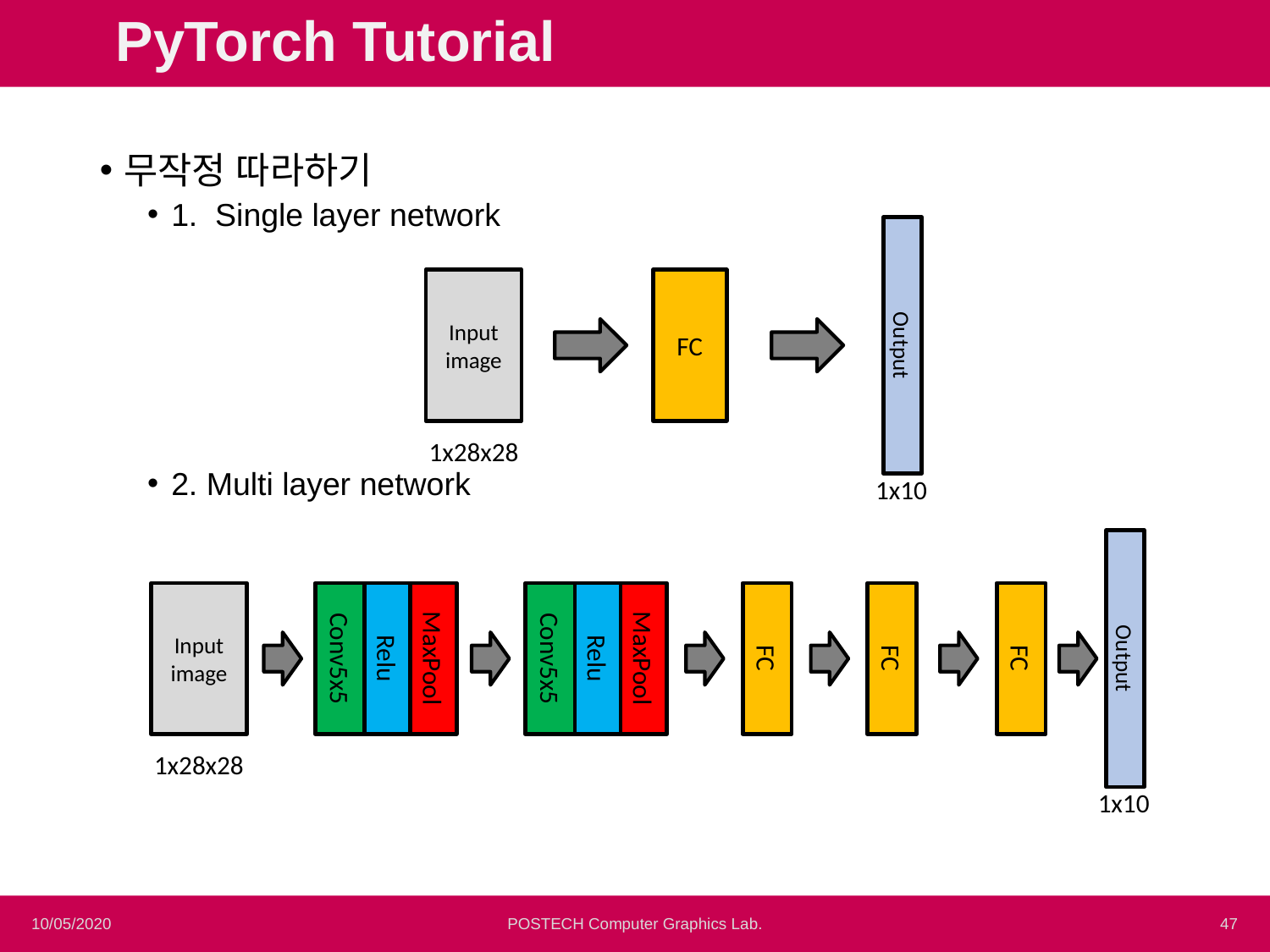

PyTorch Tutorial
무작정 따라하기
1.  Single layer network

2. Multi layer network
Output
Input image
FC

1x28x28
1x10
Output
Input image
Conv5x5
Relu
MaxPool
Conv5x5
Relu
MaxPool
FC
FC
FC

1x28x28
1x10
10/05/2020
POSTECH Computer Graphics Lab.
47